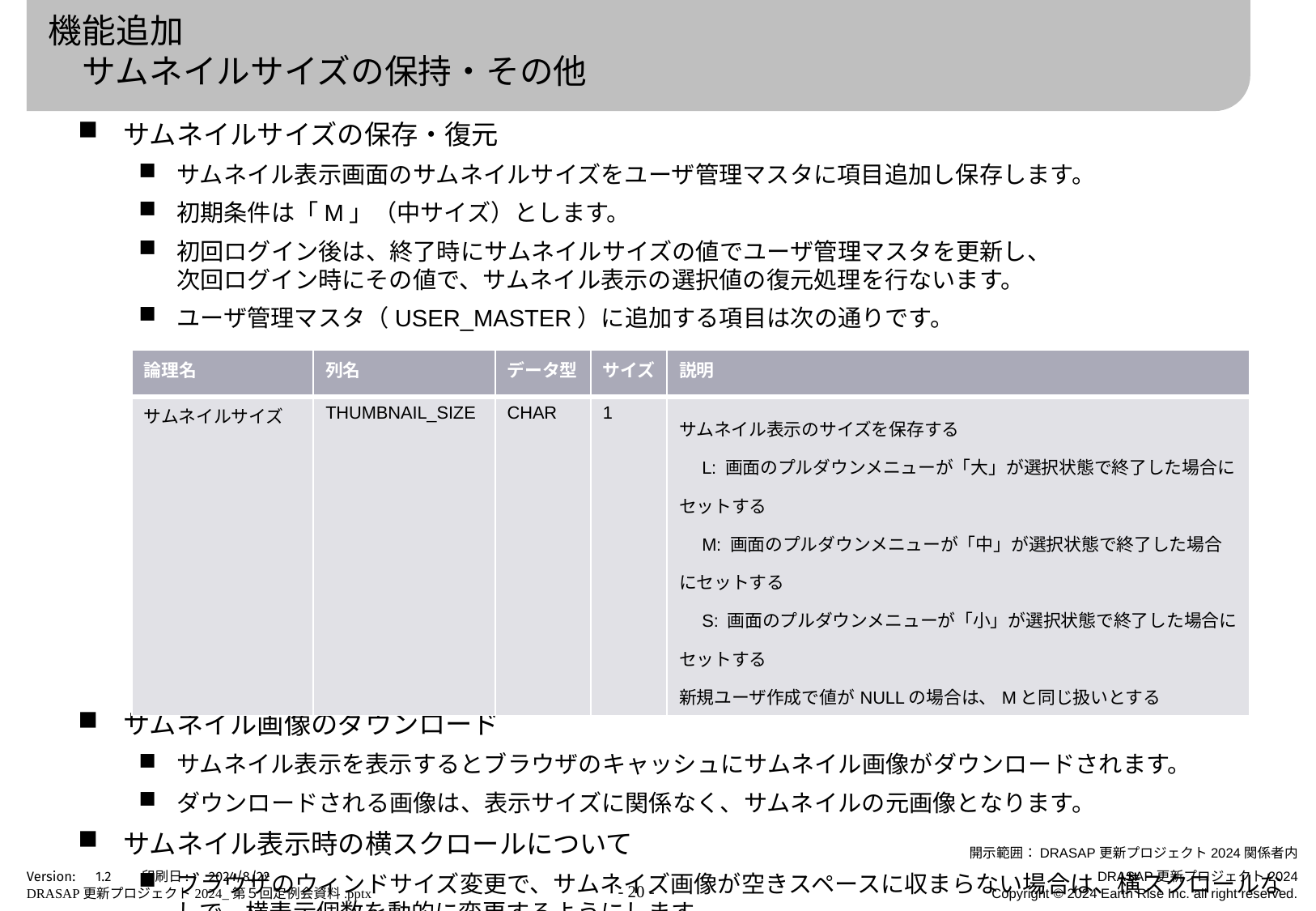

# 機能追加 　サムネイルサイズの保持・その他
サムネイルサイズの保存・復元
サムネイル表示画面のサムネイルサイズをユーザ管理マスタに項目追加し保存します。
初期条件は「M」（中サイズ）とします。
初回ログイン後は、終了時にサムネイルサイズの値でユーザ管理マスタを更新し、
次回ログイン時にその値で、サムネイル表示の選択値の復元処理を行ないます。
ユーザ管理マスタ（USER_MASTER）に追加する項目は次の通りです。

サムネイル画像のダウンロード
サムネイル表示を表示するとブラウザのキャッシュにサムネイル画像がダウンロードされます。
ダウンロードされる画像は、表示サイズに関係なく、サムネイルの元画像となります。
サムネイル表示時の横スクロールについて
ブラウザのウィンドサイズ変更で、サムネイズ画像が空きスペースに収まらない場合は、横スクロールなしで、横表示個数を動的に変更するようにします。

| 論理名 | 列名 | データ型 | サイズ | 説明 |
| --- | --- | --- | --- | --- |
| サムネイルサイズ | THUMBNAIL\_SIZE | CHAR | 1 | サムネイル表示のサイズを保存する 　L: 画面のプルダウンメニューが「大」が選択状態で終了した場合にセットする 　M: 画面のプルダウンメニューが「中」が選択状態で終了した場合にセットする 　S: 画面のプルダウンメニューが「小」が選択状態で終了した場合にセットする 新規ユーザ作成で値がNULLの場合は、Mと同じ扱いとする |